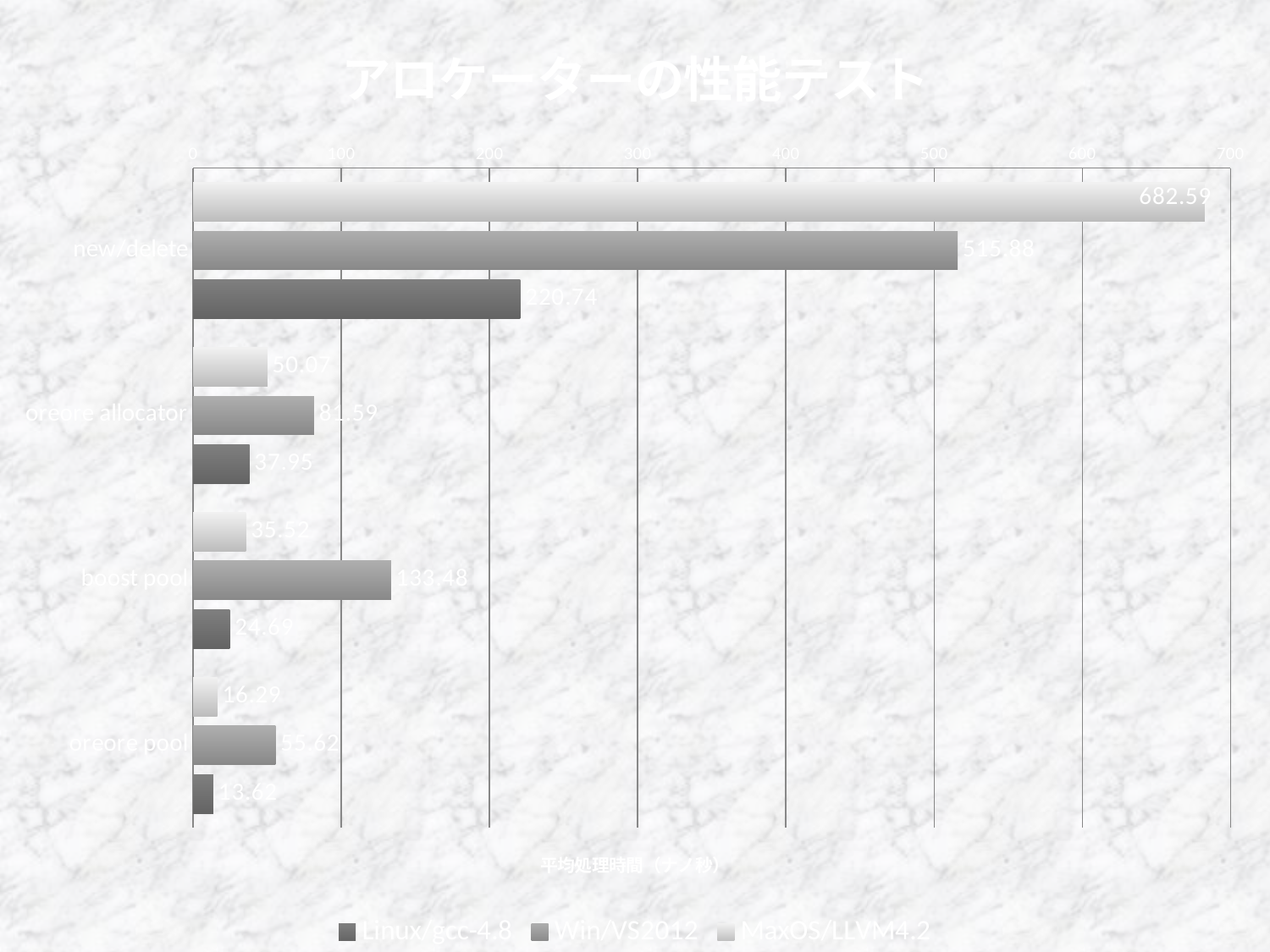

### Chart: アロケーターの性能テスト

| Category | MaxOS/LLVM4.2 | Win/VS2012 | Linux/gcc-4.8 |
|---|---|---|---|
| new/delete | 682.5903320312501 | 515.8799793225097 | 220.73608398437497 |
| oreore allocator | 50.06591796875001 | 81.58700967773437 | 37.95043945312499 |
| boost pool | 35.517578125 | 133.4824388256837 | 24.68505859375 |
| oreore pool | 16.286621093749996 | 55.61589247924804 | 13.619384765625 |